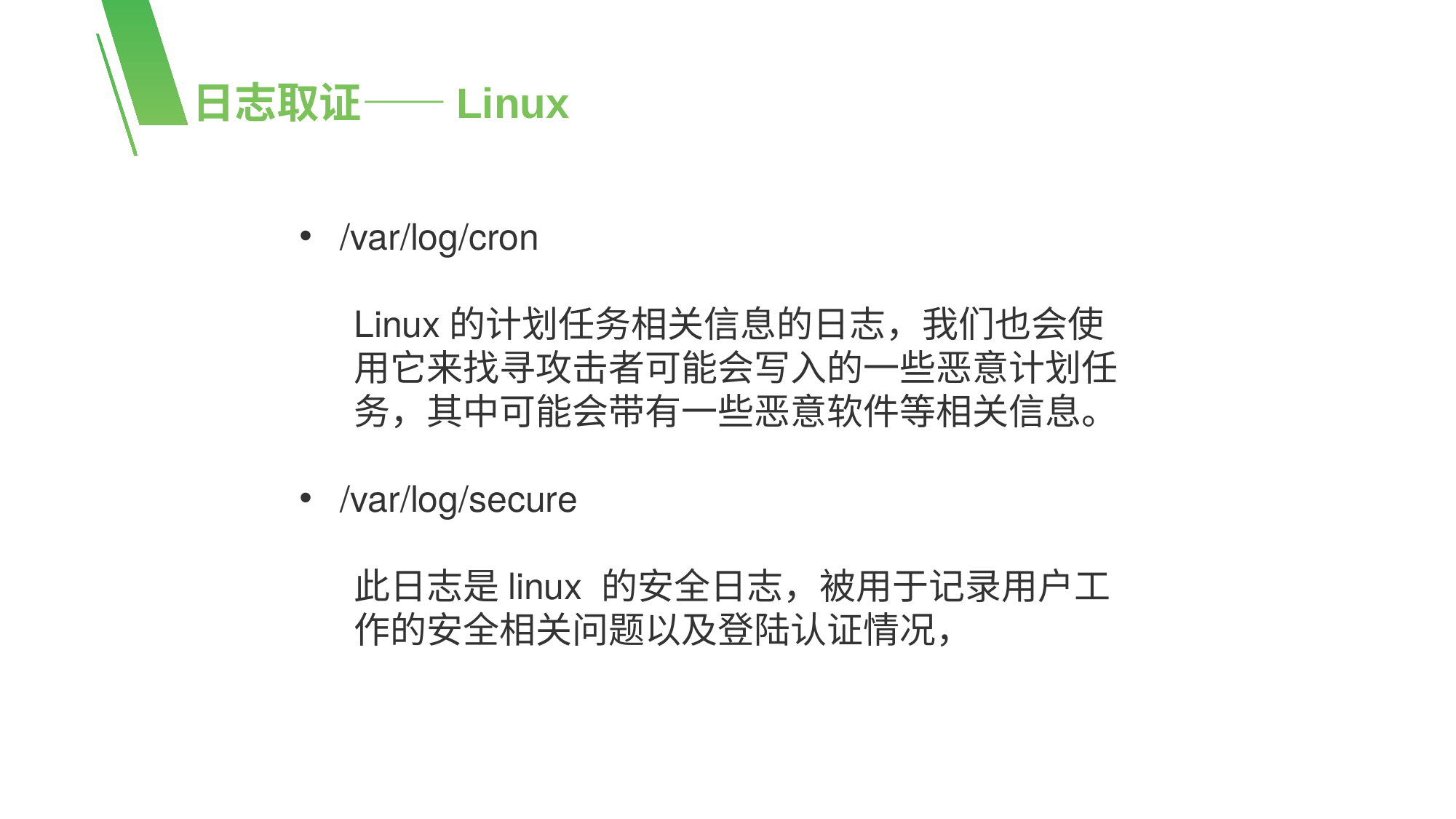

日志取证——Linux
/var/log/cron

Linux的计划任务相关信息的日志，我们也会使用它来找寻攻击者可能会写入的一些恶意计划任务，其中可能会带有一些恶意软件等相关信息。

/var/log/secure

此日志是linux 的安全日志，被用于记录用户工作的安全相关问题以及登陆认证情况，